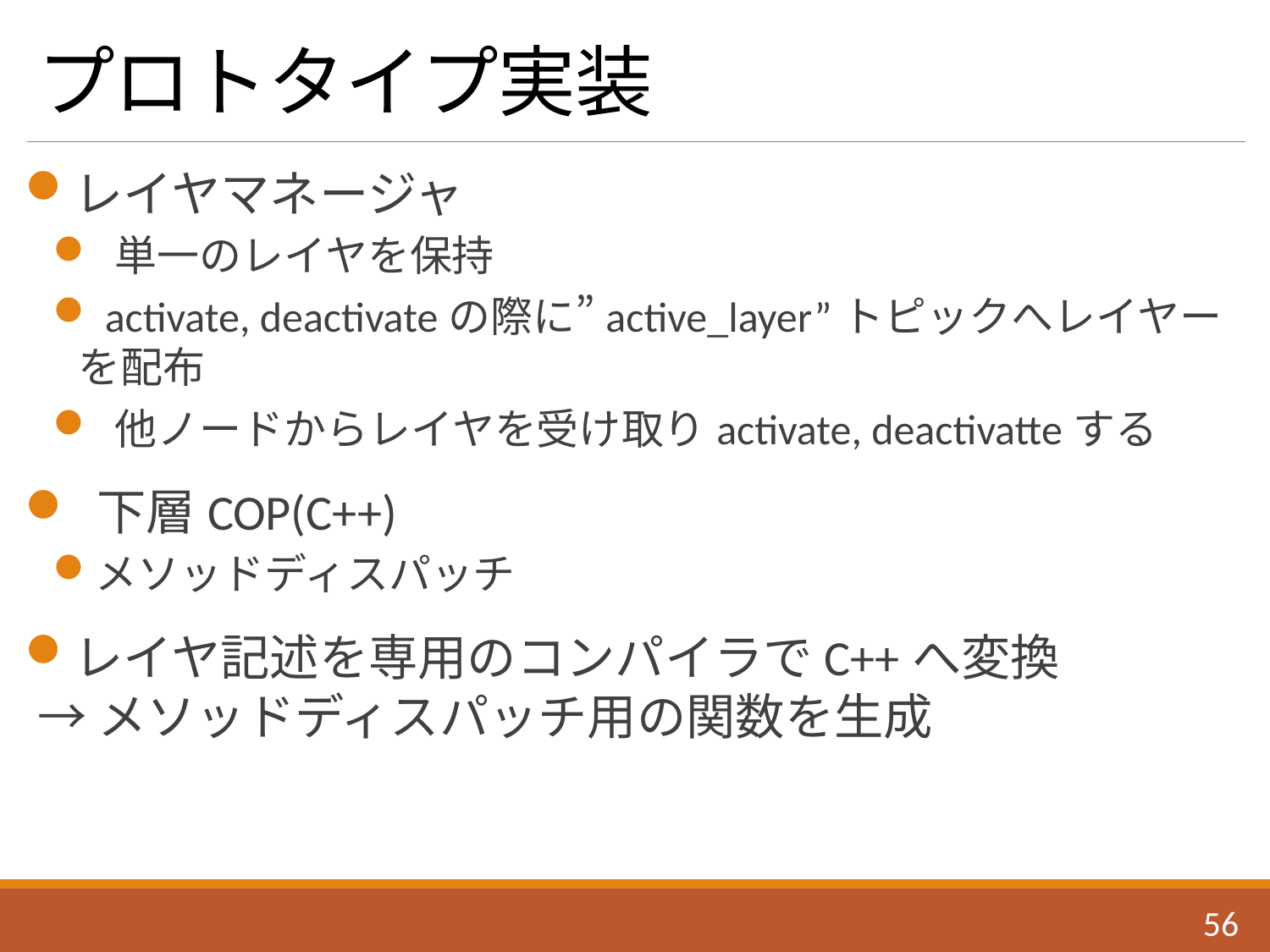

# プロトタイプ実装
レイヤマネージャ
 単一のレイヤを保持
 activate, deactivateの際に”active_layer”トピックへレイヤーを配布
 他ノードからレイヤを受け取りactivate, deactivatteする
 下層COP(C++)
メソッドディスパッチ
レイヤ記述を専用のコンパイラでC++へ変換
→ メソッドディスパッチ用の関数を生成
56